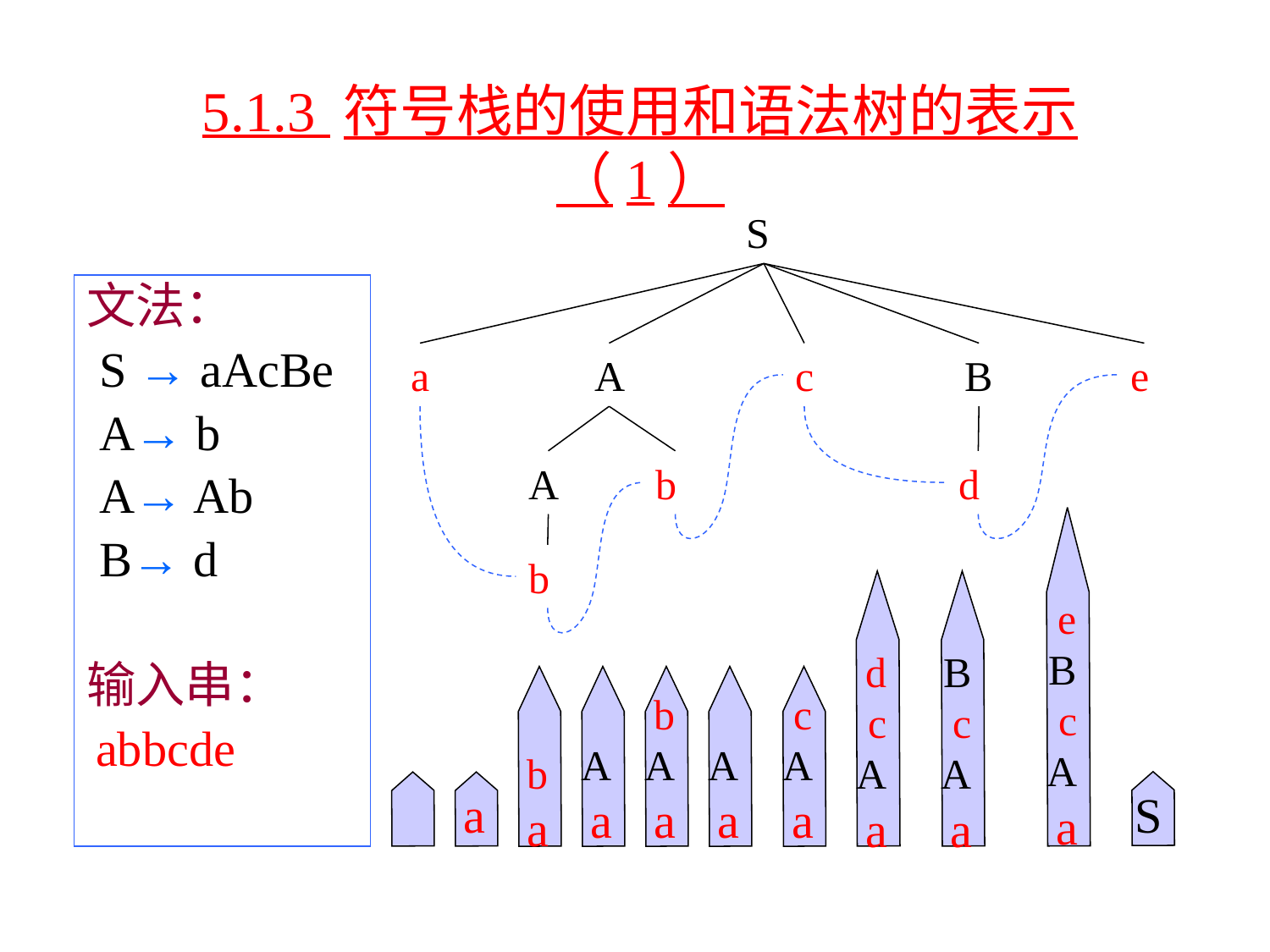

# 5.1.3 符号栈的使用和语法树的表示（1）
S
文法：
 S → aAcBe
 A→ b
 A→ Ab
 B→ d

输入串：
 abbcde
a
A
c
B
e
A
b
d
b

e
B
c
A
a

d
c
A
a

B
c
A
a

b
a

A
a
b
A
a

A
a
c
A
a
 S

a